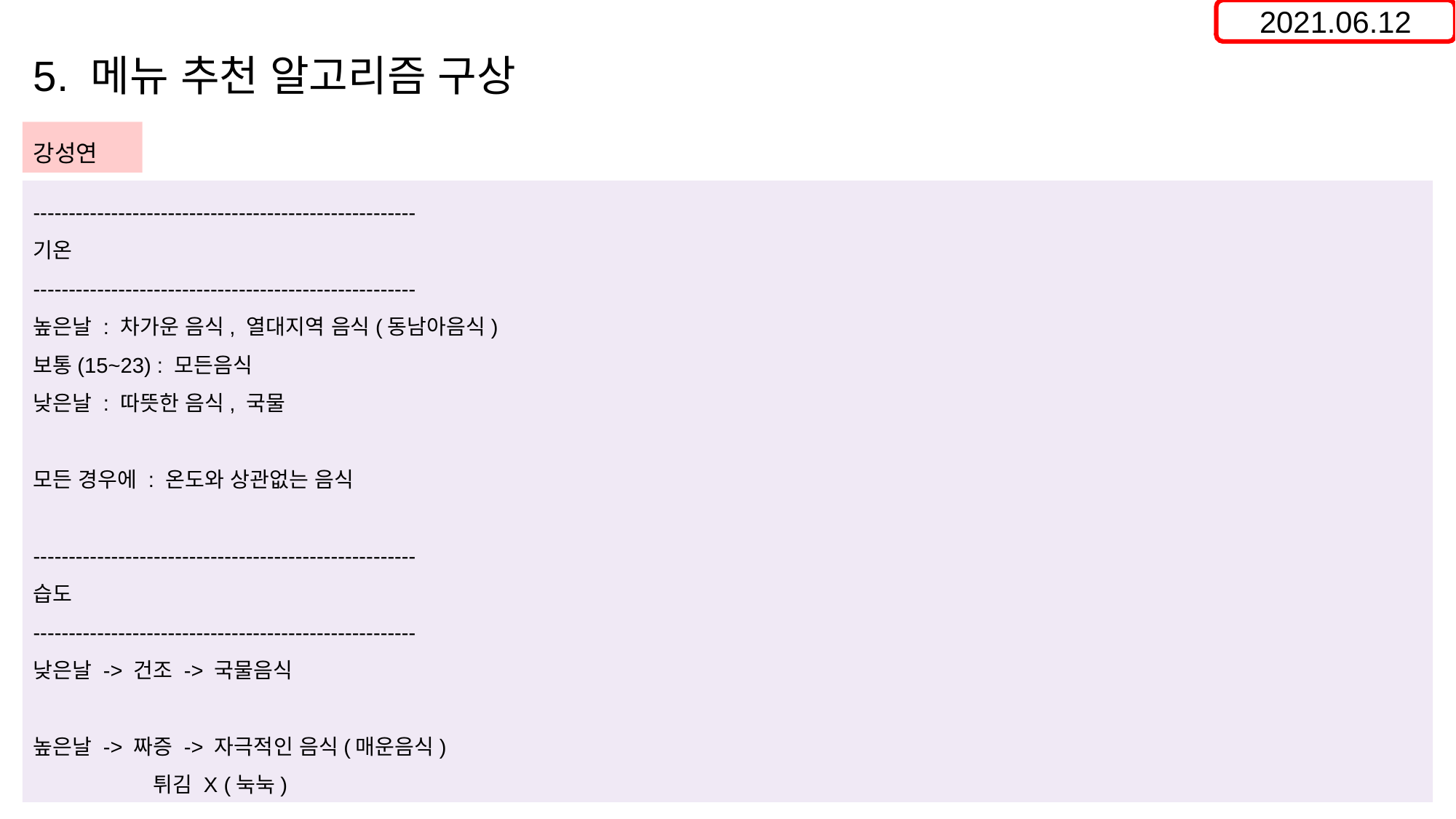

2021.06.12
5. 메뉴 추천 알고리즘 구상
강성연
------------------------------------------------------
기온
------------------------------------------------------
높은날 : 차가운 음식, 열대지역 음식(동남아음식)
보통(15~23) : 모든음식
낮은날 : 따뜻한 음식, 국물

모든 경우에 : 온도와 상관없는 음식

------------------------------------------------------
습도
------------------------------------------------------
낮은날 -> 건조 -> 국물음식

높은날 -> 짜증 -> 자극적인 음식(매운음식)
	 튀김 X (눅눅)